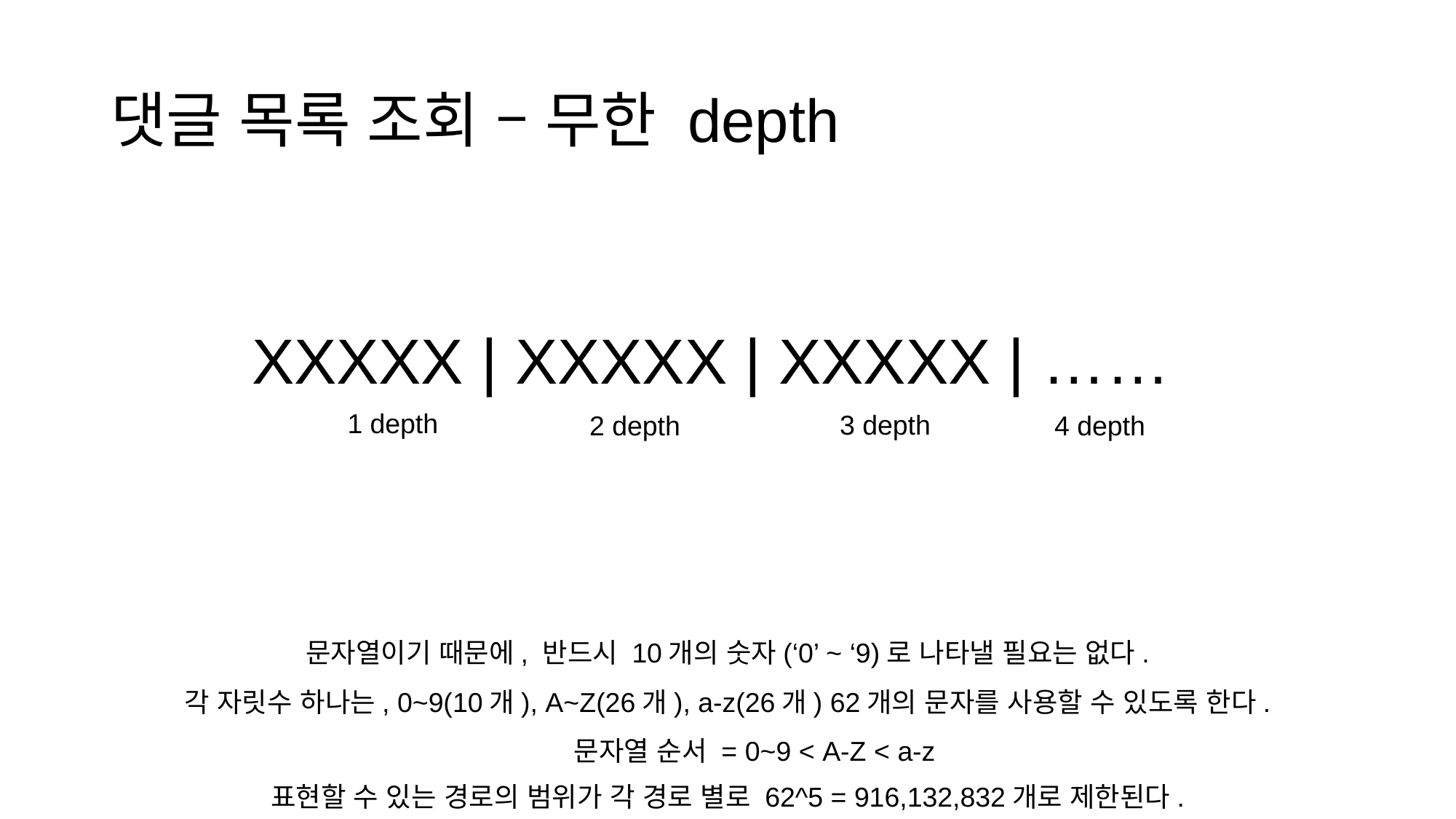

# 댓글 목록 조회 – 무한 depth
XXXXX | XXXXX | XXXXX | ……
1 depth
3 depth
2 depth
4 depth
문자열이기 때문에, 반드시 10개의 숫자(‘0’ ~ ‘9)로 나타낼 필요는 없다.
각 자릿수 하나는, 0~9(10개), A~Z(26개), a-z(26개) 62개의 문자를 사용할 수 있도록 한다.
문자열 순서 = 0~9 < A-Z < a-z
표현할 수 있는 경로의 범위가 각 경로 별로 62^5 = 916,132,832개로 제한된다.